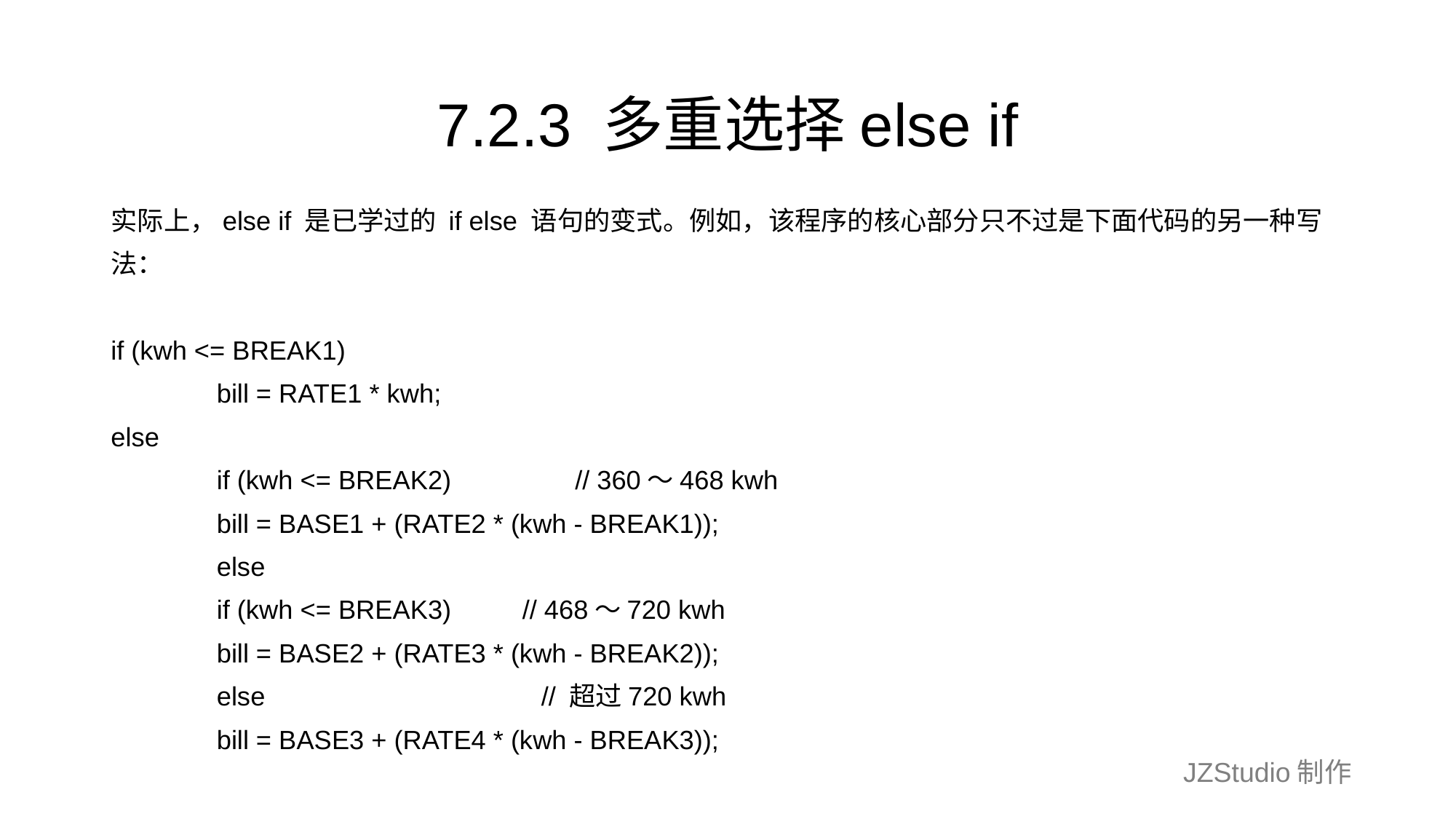

# 7.2.3 多重选择else if
实际上，else if 是已学过的 if else 语句的变式。例如，该程序的核心部分只不过是下面代码的另一种写
法：

if (kwh <= BREAK1)
	bill = RATE1 * kwh;
else
	if (kwh <= BREAK2)　　　　 // 360～468 kwh
		bill = BASE1 + (RATE2 * (kwh - BREAK1));
	else
		if (kwh <= BREAK3)　　 // 468～720 kwh
			bill = BASE2 + (RATE3 * (kwh - BREAK2));
		else　　　　　　　　　　// 超过720 kwh
			bill = BASE3 + (RATE4 * (kwh - BREAK3));